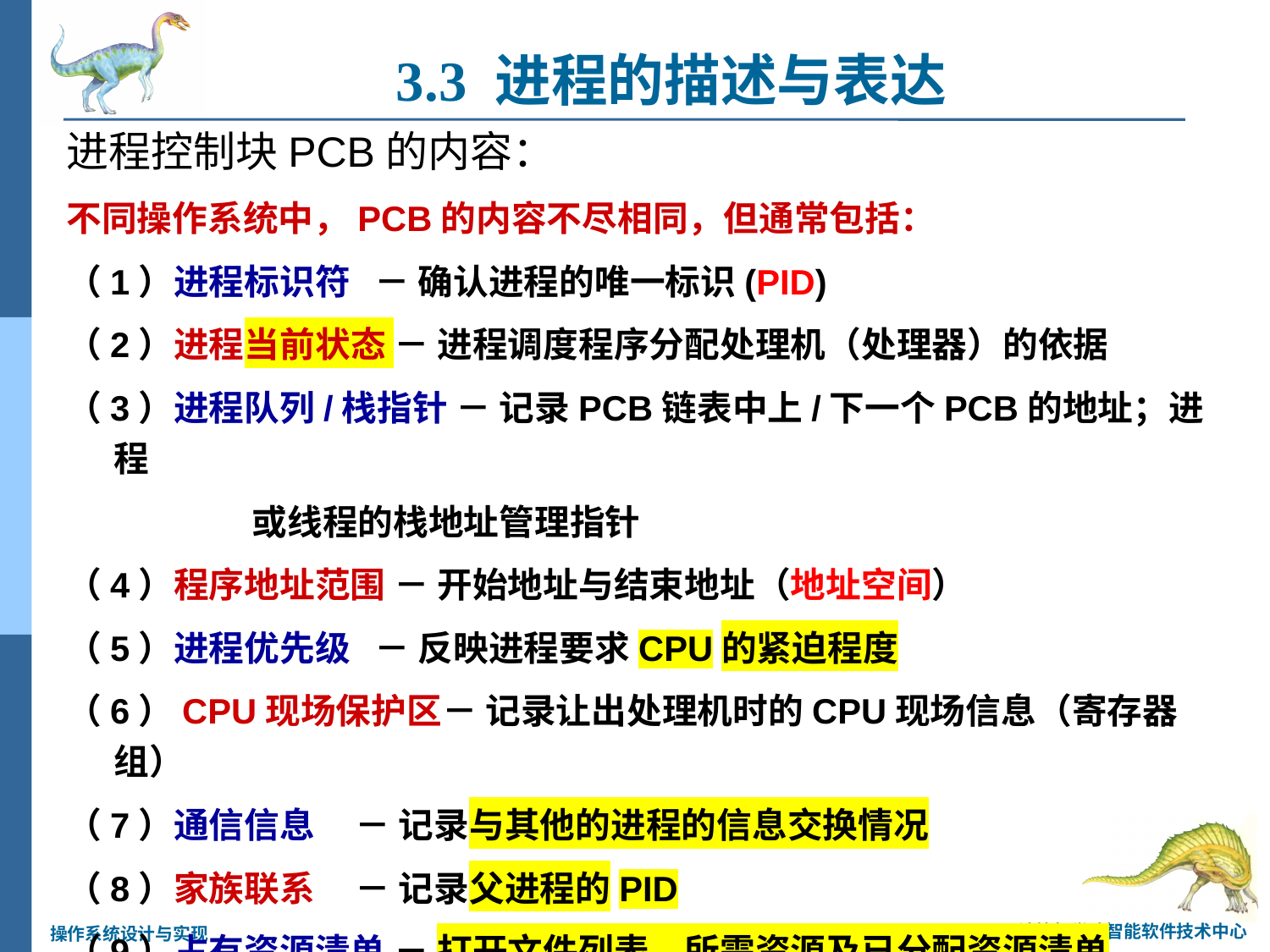

3.3 进程的描述与表达
进程控制块PCB的内容：
不同操作系统中，PCB的内容不尽相同，但通常包括：
（1）进程标识符   － 确认进程的唯一标识(PID)
（2）进程当前状态 － 进程调度程序分配处理机（处理器）的依据
（3）进程队列/栈指针 － 记录PCB链表中上/下一个PCB的地址；进程
                      或线程的栈地址管理指针
（4）程序地址范围 － 开始地址与结束地址（地址空间）
（5）进程优先级   － 反映进程要求CPU的紧迫程度
（6）CPU现场保护区－ 记录让出处理机时的CPU现场信息（寄存器组）
（7）通信信息     － 记录与其他的进程的信息交换情况
（8）家族联系     － 记录父进程的PID
（9）占有资源清单 － 打开文件列表、所需资源及已分配资源清单